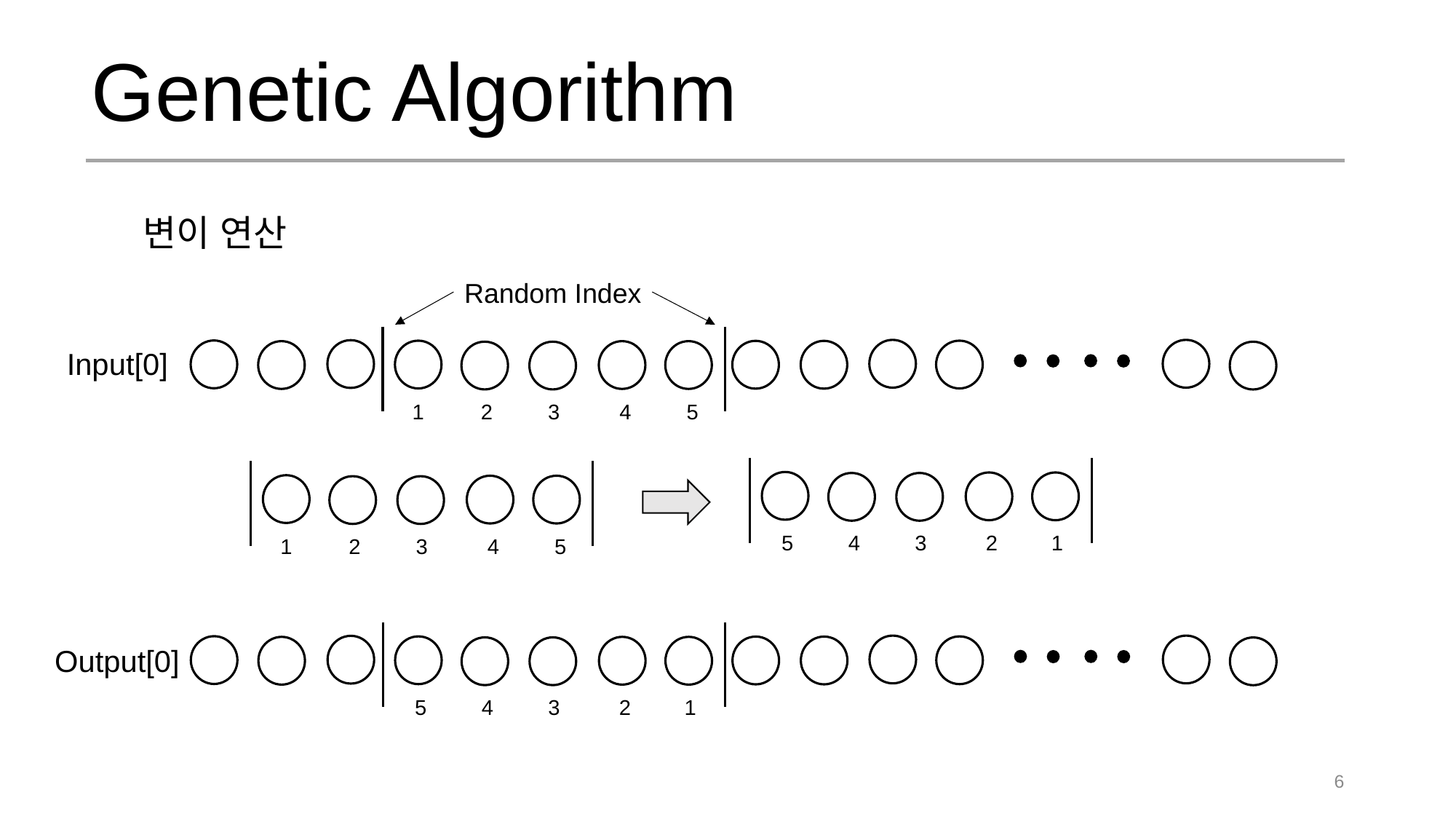

Genetic Algorithm
변이 연산
Random Index
Input[0]

1
2
3
4
5

5
4
3
2
1
1
2
3
4
5

Output[0]

5
4
3
2
1
6